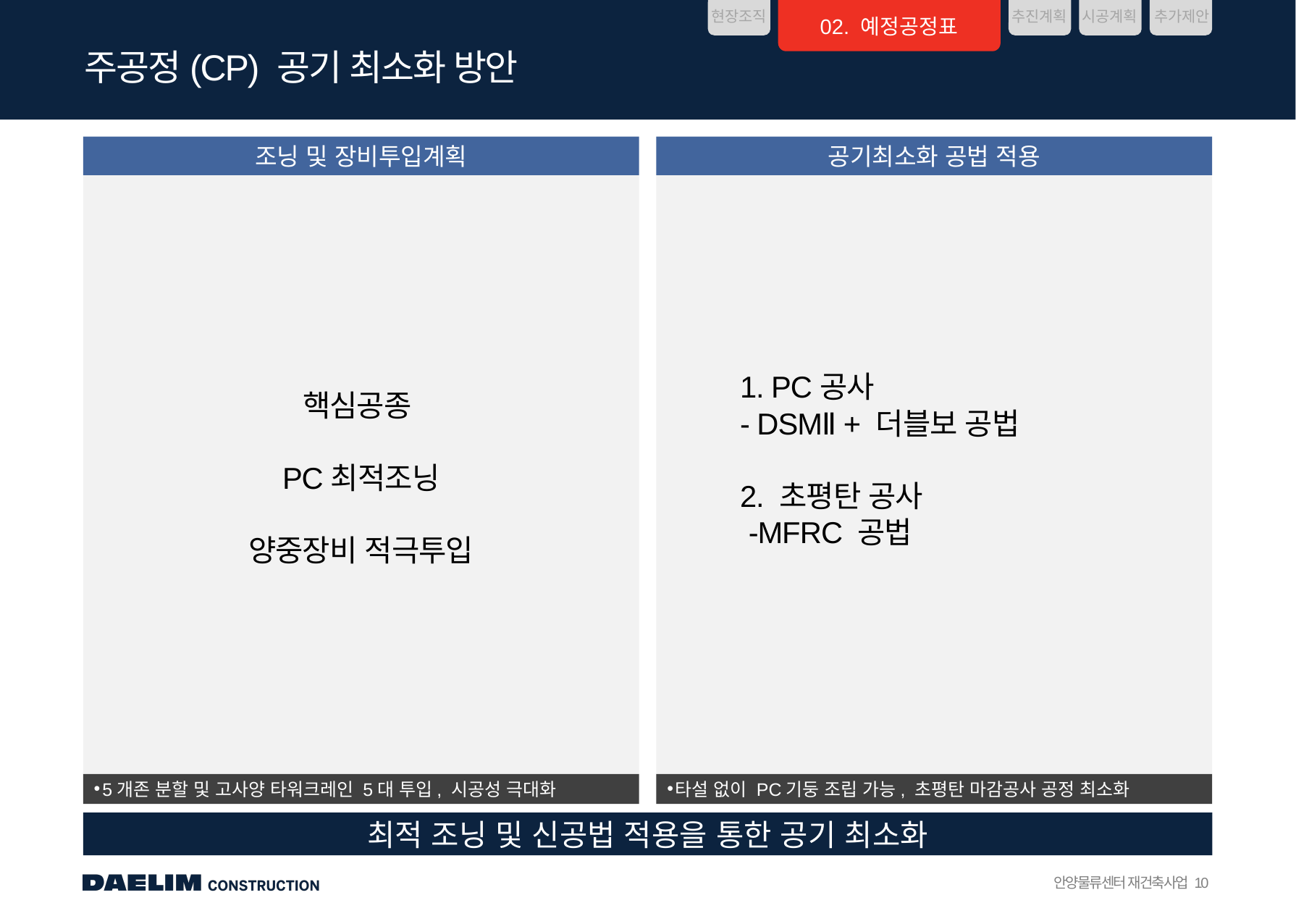

주공정(CP) 공기 최소화 방안
조닝 및 장비투입계획

5개존 분할 및 고사양 타워크레인 5대 투입, 시공성 극대화
공기최소화 공법 적용

타설 없이 PC기둥 조립 가능, 초평탄 마감공사 공정 최소화
핵심공종
PC최적조닝
양중장비 적극투입
1. PC공사
- DSMⅡ + 더블보 공법

2. 초평탄 공사
 -MFRC 공법
최적 조닝 및 신공법 적용을 통한 공기 최소화
10
안양물류센터 재건축사업